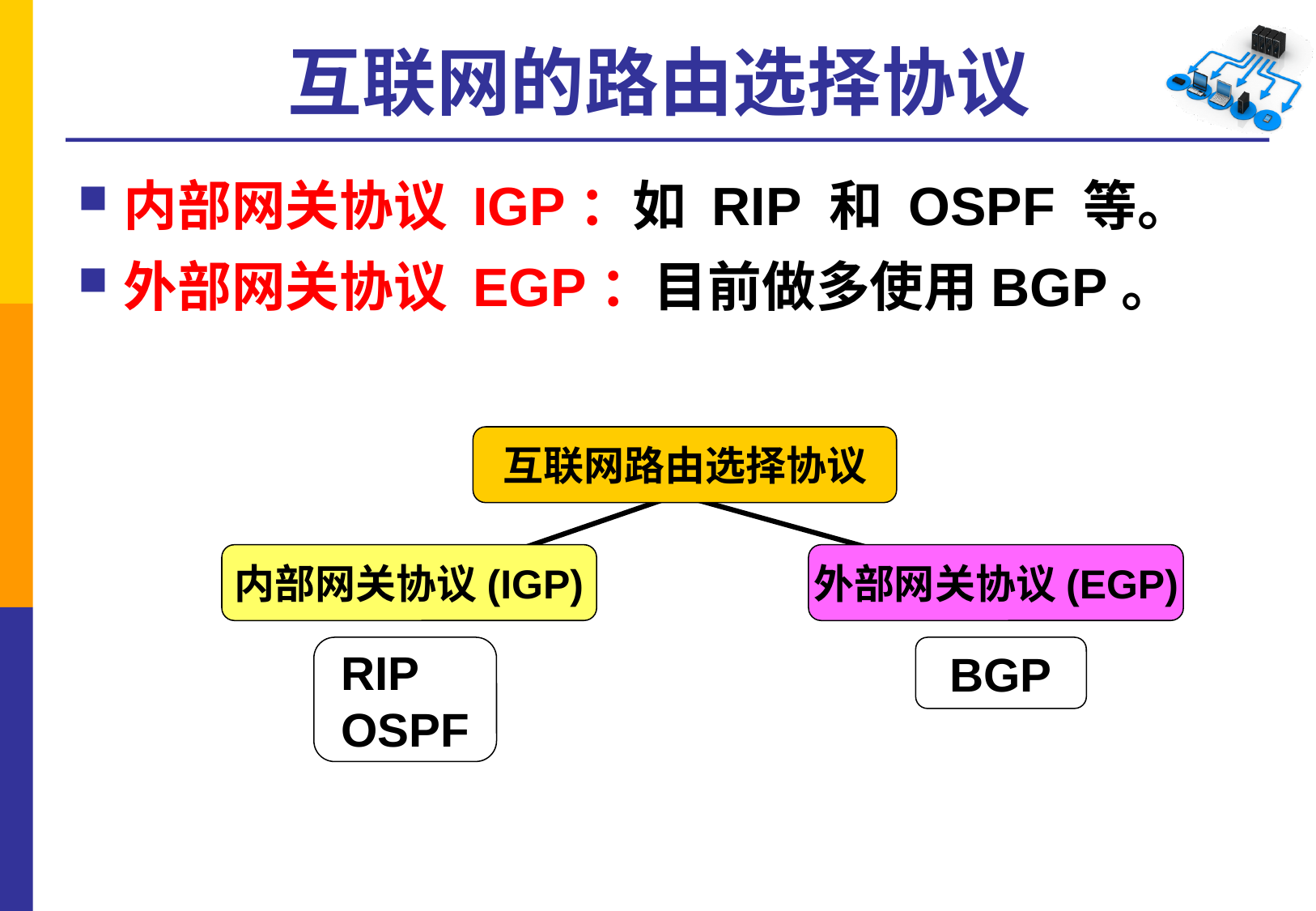

# 互联网的路由选择协议
内部网关协议 IGP：如 RIP 和 OSPF 等。
外部网关协议 EGP：目前做多使用BGP。
互联网路由选择协议

内部网关协议(IGP)
外部网关协议(EGP)
RIP
OSPF
BGP